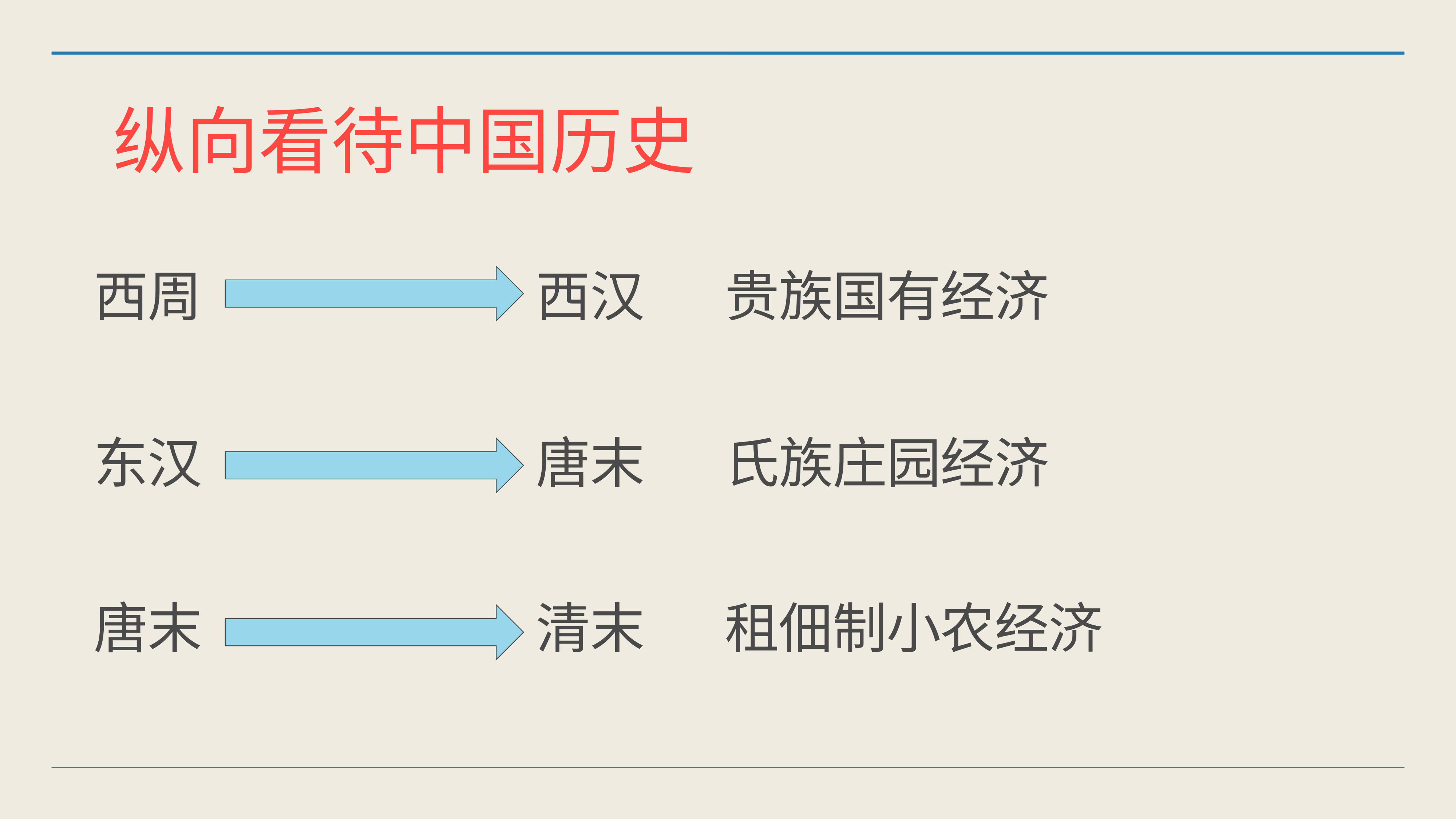

纵向看待中国历史

西周                             西汉       贵族国有经济

东汉                             唐末       氏族庄园经济

唐末                             清末       租佃制小农经济